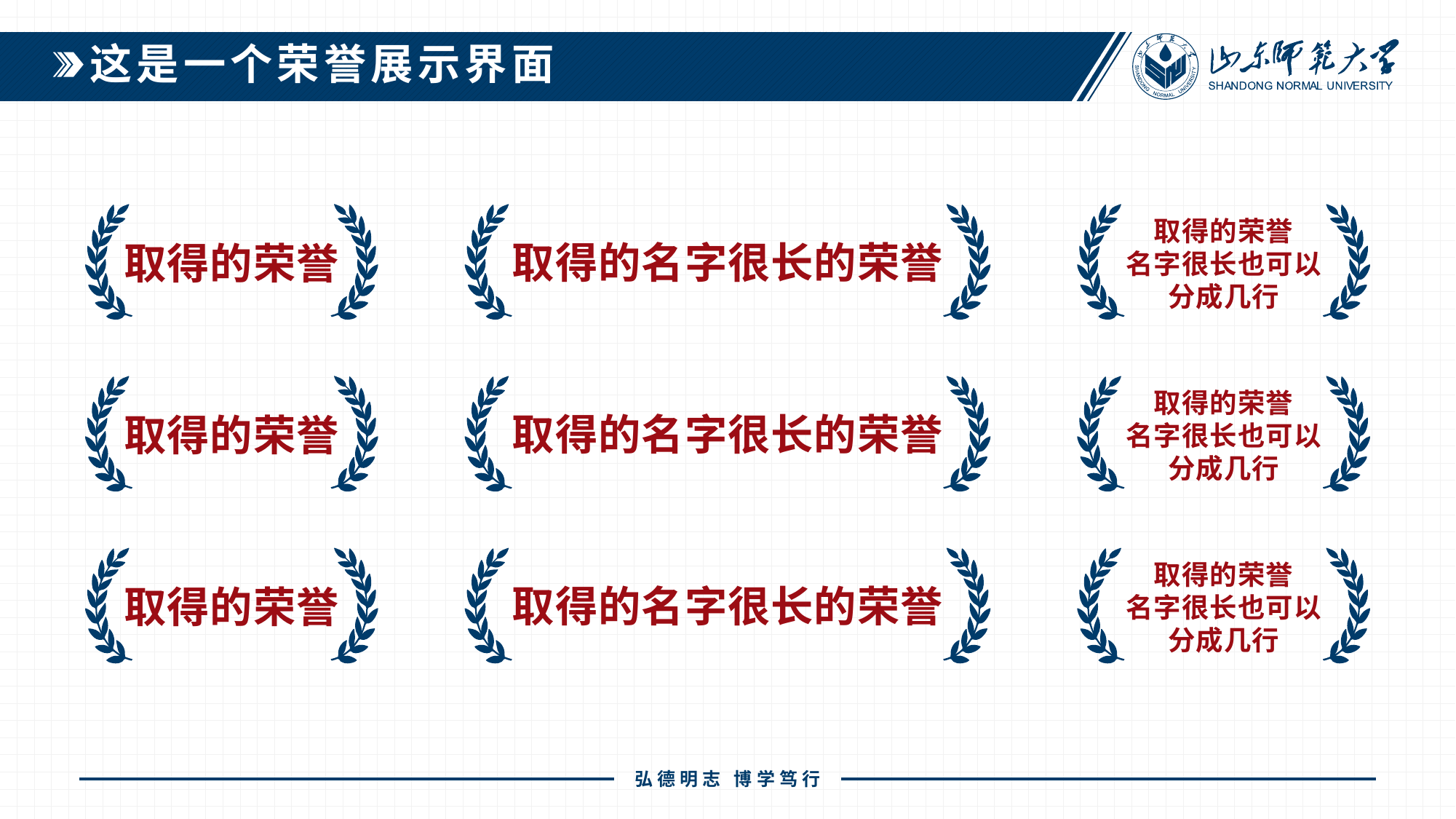

这是一个荣誉展示界面

取得的荣誉

取得的名字很长的荣誉

取得的荣誉
名字很长也可以
分成几行

取得的荣誉

取得的名字很长的荣誉

取得的荣誉
名字很长也可以
分成几行

取得的荣誉

取得的名字很长的荣誉

取得的荣誉
名字很长也可以
分成几行